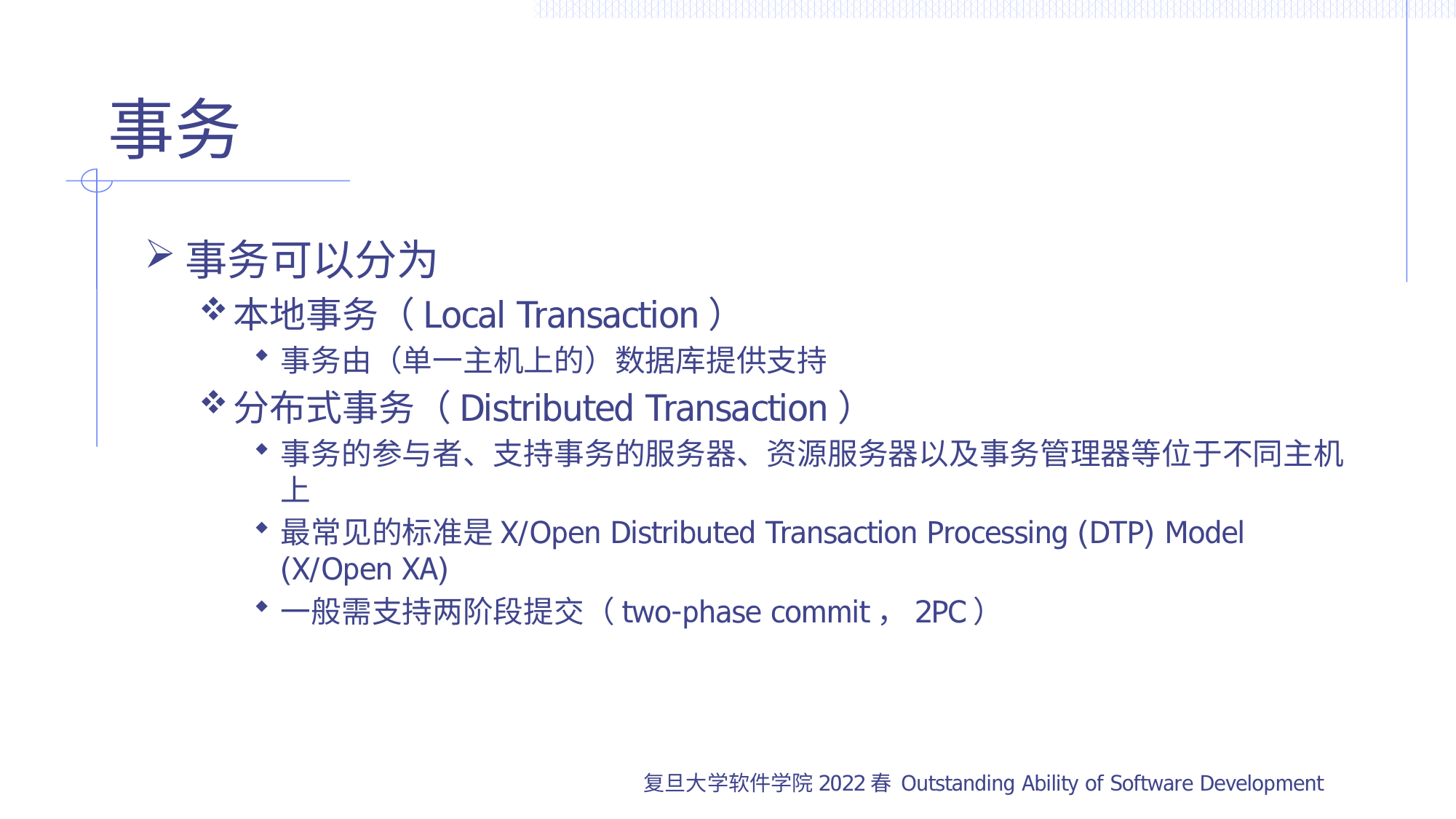

# 事务
事务可以分为
本地事务（Local Transaction）
事务由（单一主机上的）数据库提供支持
分布式事务（Distributed Transaction）
事务的参与者、支持事务的服务器、资源服务器以及事务管理器等位于不同主机上
最常见的标准是X/Open Distributed Transaction Processing (DTP) Model (X/Open XA)
一般需支持两阶段提交（two-phase commit，2PC）